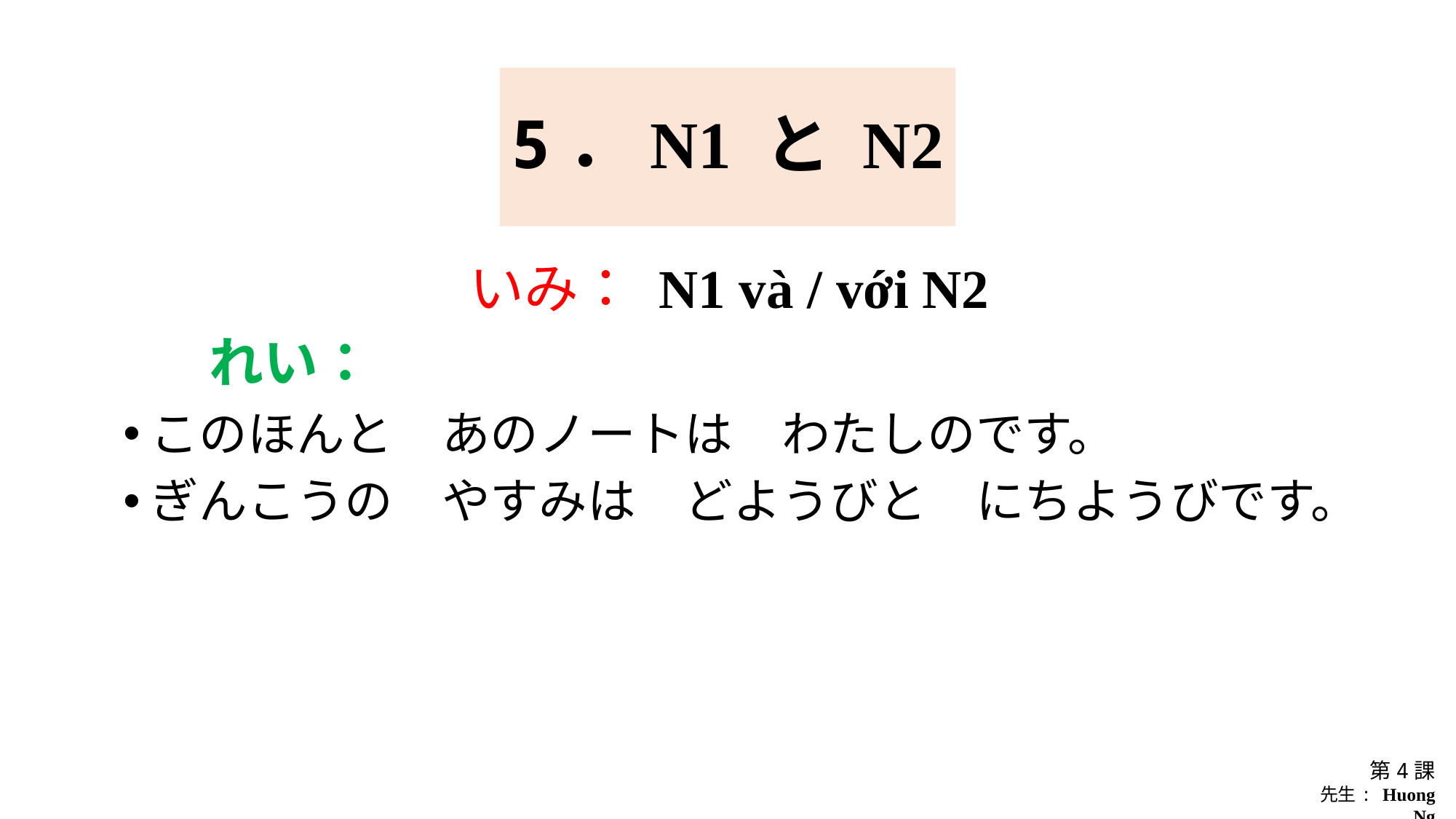

# 5．N1 と N2
				いみ： N1 và / với N2
れい：
このほんと　あのノートは　わたしのです。
ぎんこうの　やすみは　どようびと　にちようびです。
第4課
先生: Huong Ng